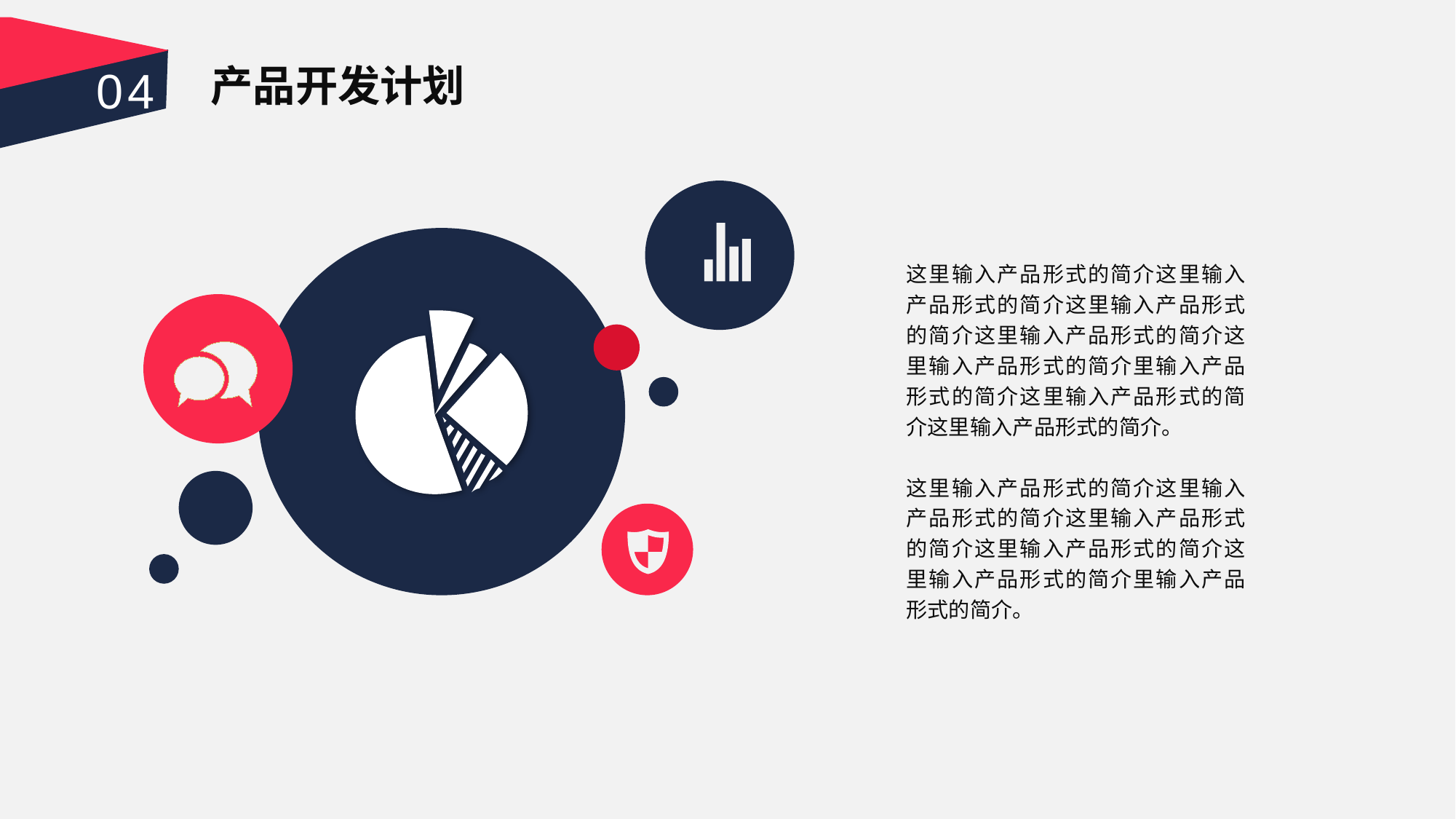

04
产品开发计划

这里输入产品形式的简介这里输入产品形式的简介这里输入产品形式的简介这里输入产品形式的简介这里输入产品形式的简介里输入产品形式的简介这里输入产品形式的简介这里输入产品形式的简介。

这里输入产品形式的简介这里输入产品形式的简介这里输入产品形式的简介这里输入产品形式的简介这里输入产品形式的简介里输入产品形式的简介。

延迟付